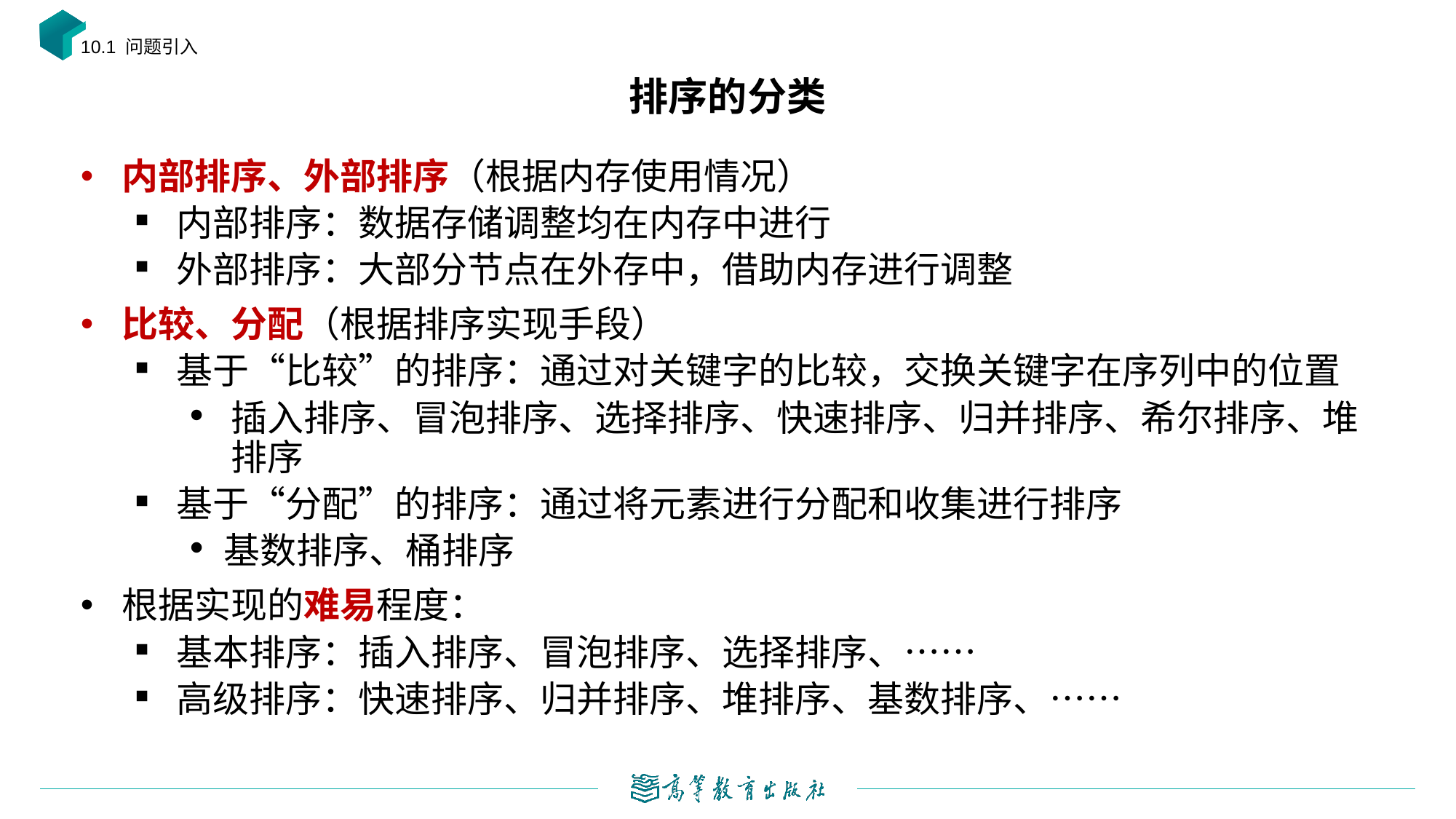

10.1 问题引入
# 排序的分类
内部排序、外部排序（根据内存使用情况）
内部排序：数据存储调整均在内存中进行
外部排序：大部分节点在外存中，借助内存进行调整
比较、分配（根据排序实现手段）
基于“比较”的排序：通过对关键字的比较，交换关键字在序列中的位置
插入排序、冒泡排序、选择排序、快速排序、归并排序、希尔排序、堆排序
基于“分配”的排序：通过将元素进行分配和收集进行排序
基数排序、桶排序
根据实现的难易程度：
基本排序：插入排序、冒泡排序、选择排序、……
高级排序：快速排序、归并排序、堆排序、基数排序、……